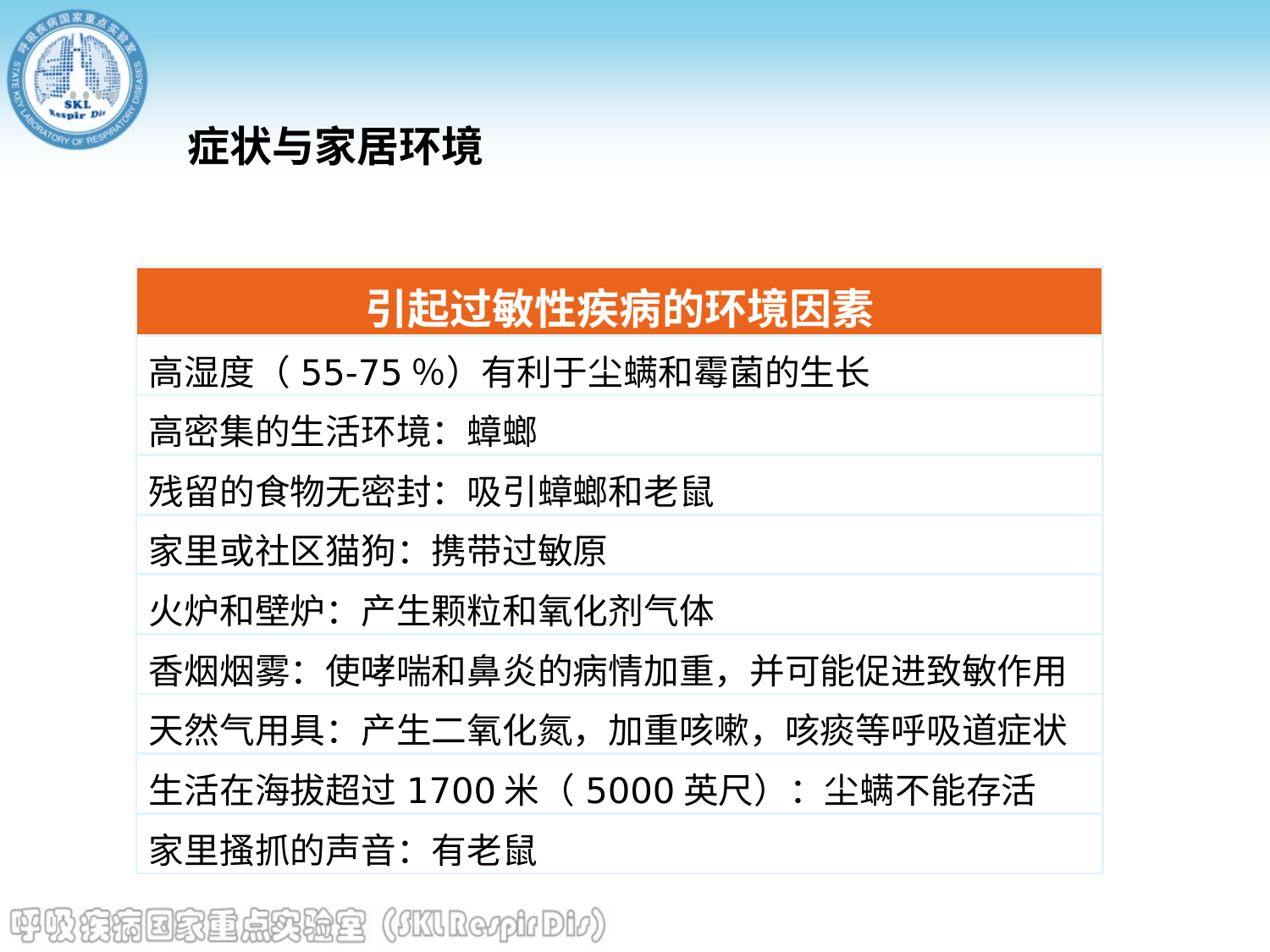

症状与家居环境
| 引起过敏性疾病的环境因素 |
| --- |
| 高湿度（55-75％）有利于尘螨和霉菌的生长 |
| 高密集的生活环境：蟑螂 |
| 残留的食物无密封：吸引蟑螂和老鼠 |
| 家里或社区猫狗：携带过敏原 |
| 火炉和壁炉：产生颗粒和氧化剂气体 |
| 香烟烟雾：使哮喘和鼻炎的病情加重，并可能促进致敏作用 |
| 天然气用具：产生二氧化氮，加重咳嗽，咳痰等呼吸道症状 |
| 生活在海拔超过1700米（5000英尺）：尘螨不能存活 |
| 家里搔抓的声音：有老鼠 |